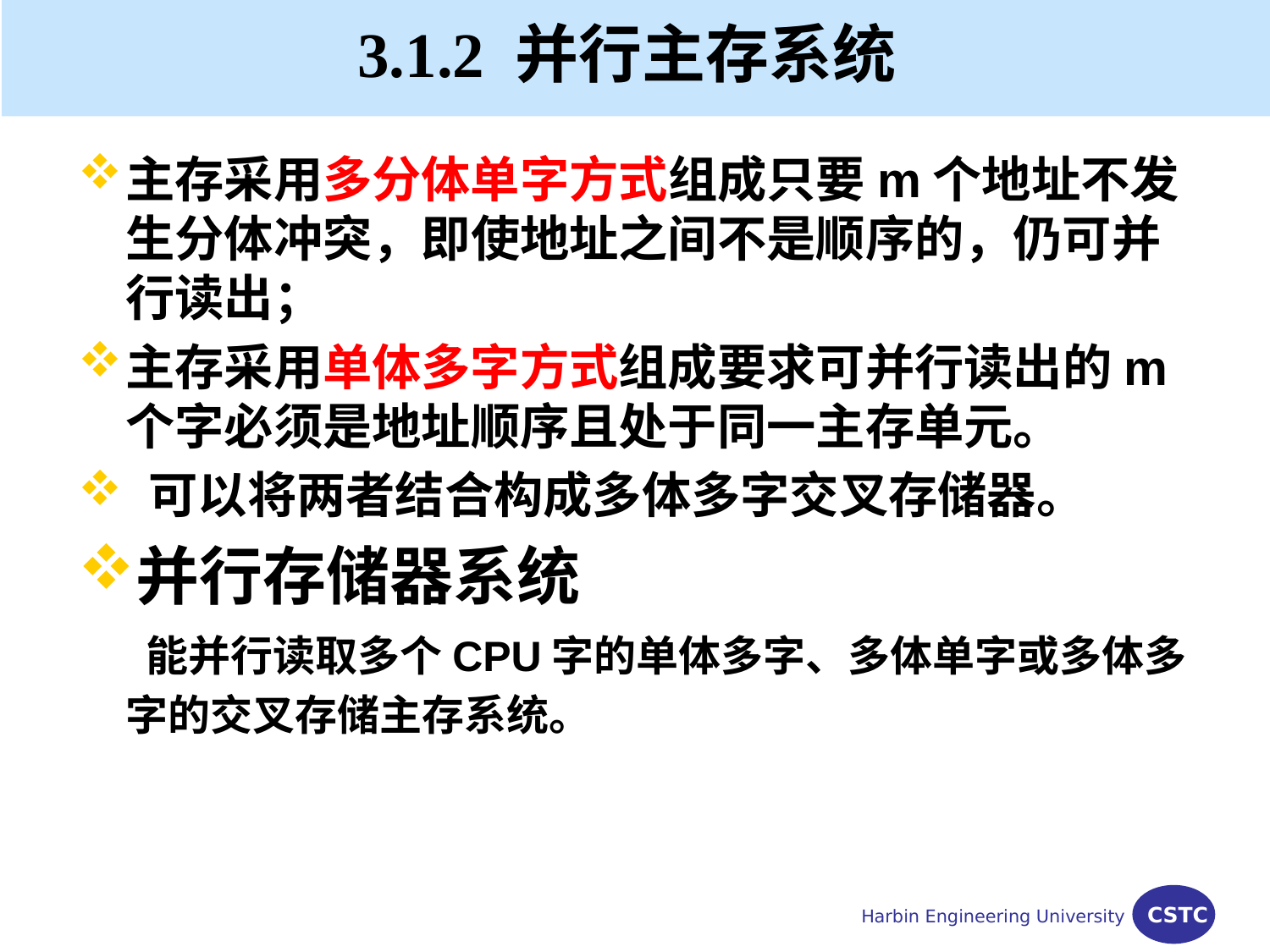

# 3.1.2 并行主存系统
主存采用多分体单字方式组成只要m个地址不发生分体冲突，即使地址之间不是顺序的，仍可并行读出；
主存采用单体多字方式组成要求可并行读出的m个字必须是地址顺序且处于同一主存单元。
 可以将两者结合构成多体多字交叉存储器。
并行存储器系统
     能并行读取多个CPU字的单体多字、多体单字或多体多字的交叉存储主存系统。
Harbin Engineering University